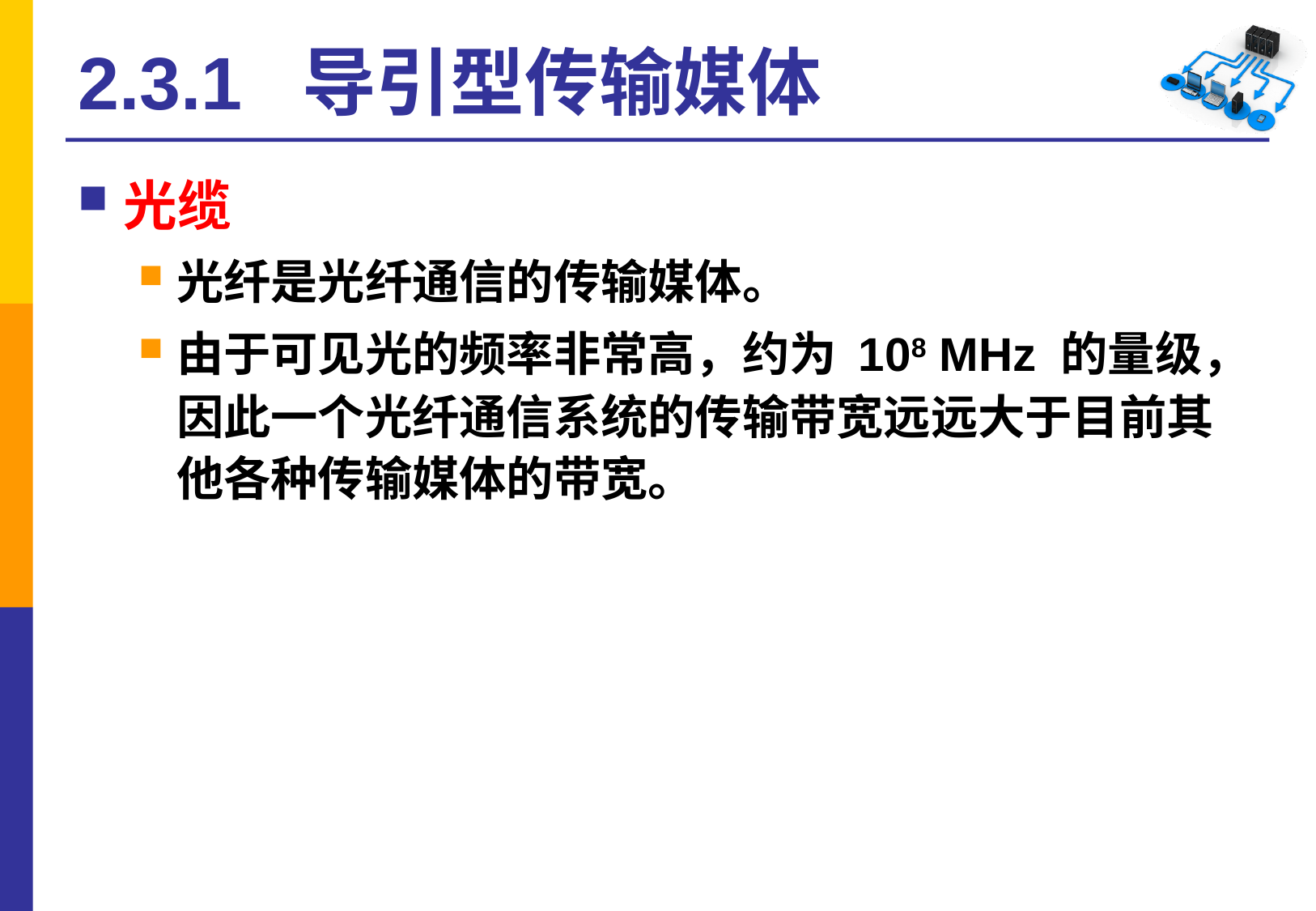

# 2.3.1  导引型传输媒体
光缆
光纤是光纤通信的传输媒体。
由于可见光的频率非常高，约为 108 MHz 的量级，因此一个光纤通信系统的传输带宽远远大于目前其他各种传输媒体的带宽。